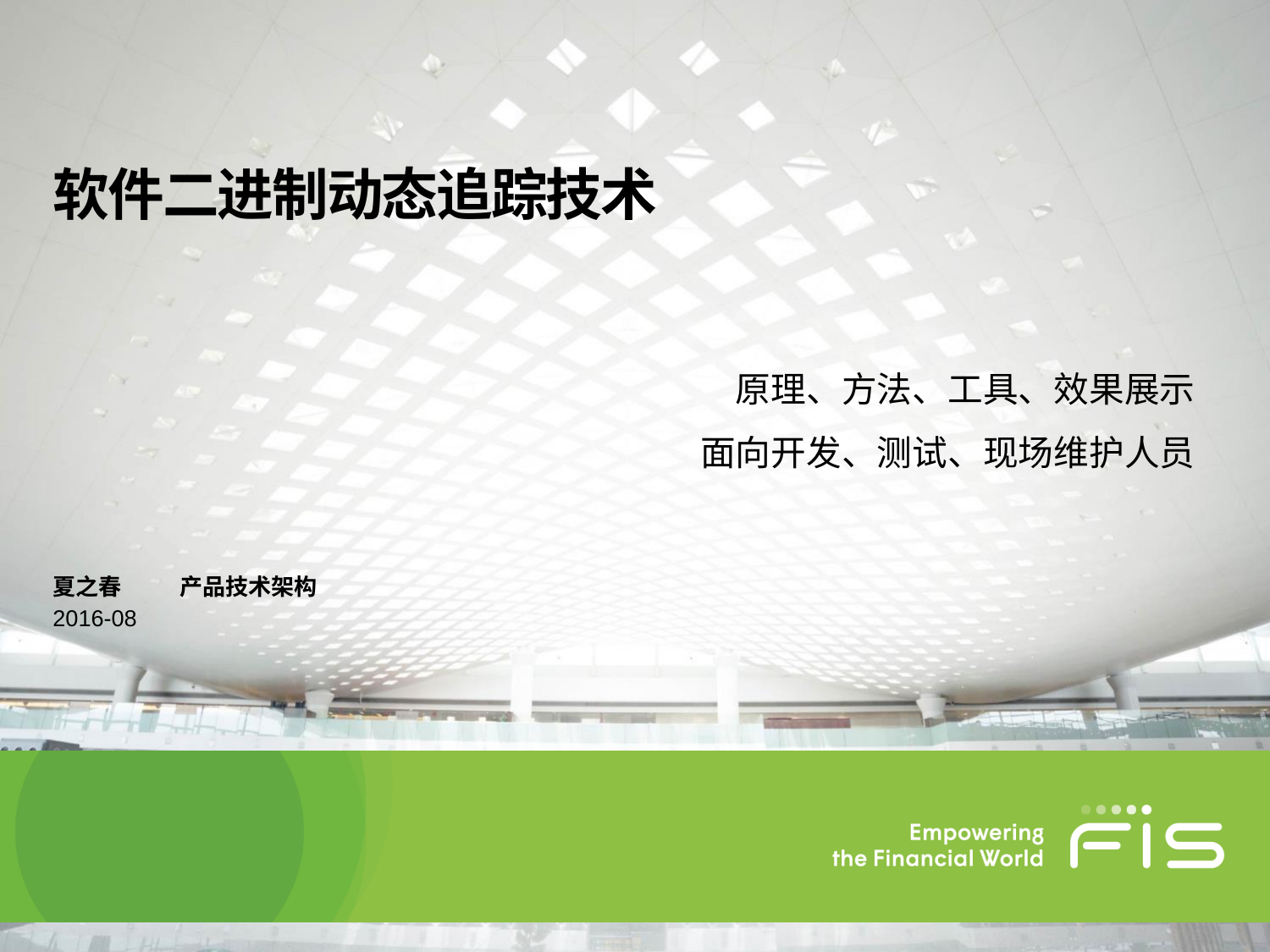

# 软件二进制动态追踪技术
原理、方法、工具、效果展示
面向开发、测试、现场维护人员
夏之春	产品技术架构
2016-08